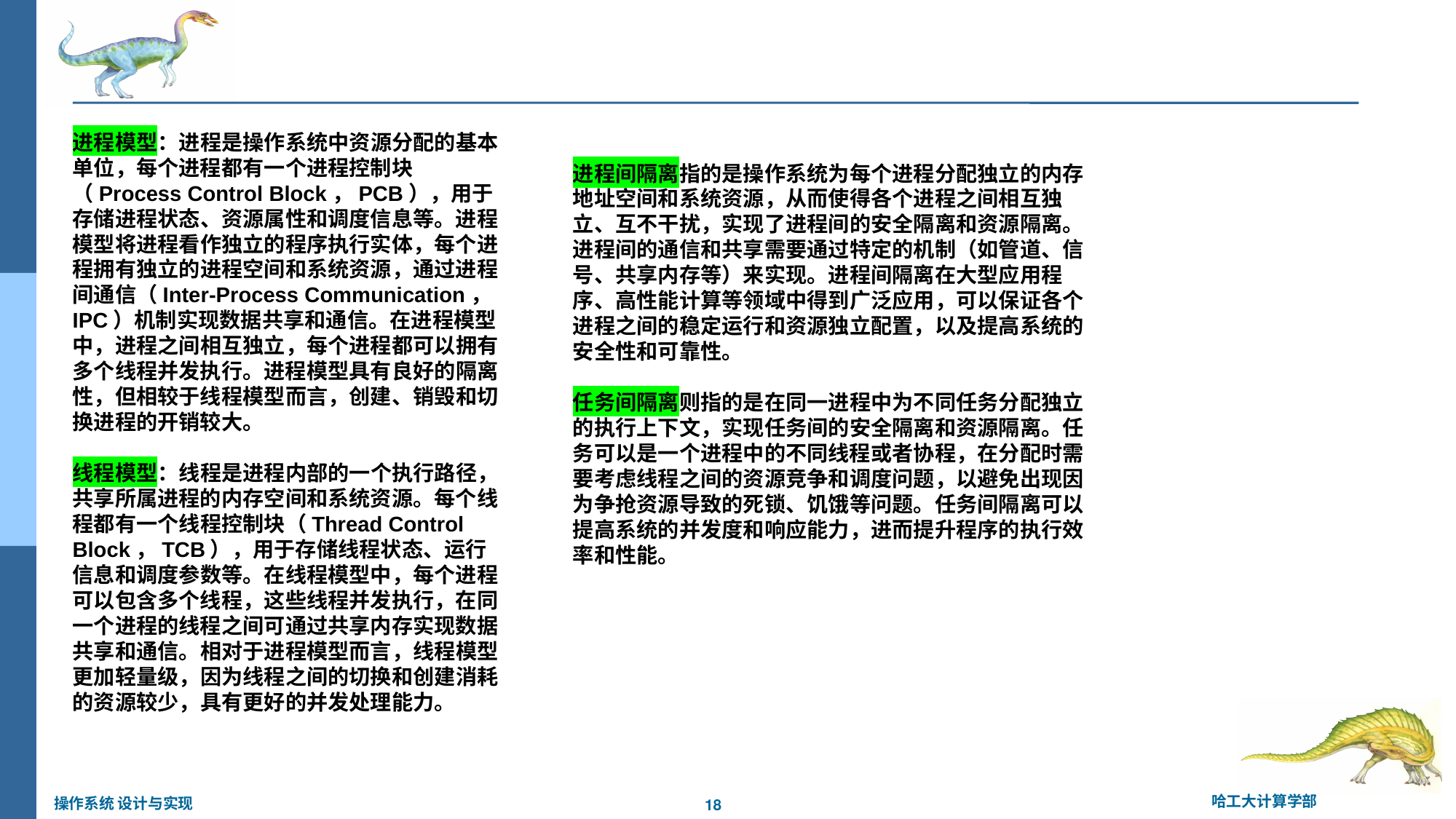

进程模型：进程是操作系统中资源分配的基本单位，每个进程都有一个进程控制块（Process Control Block，PCB），用于存储进程状态、资源属性和调度信息等。进程模型将进程看作独立的程序执行实体，每个进程拥有独立的进程空间和系统资源，通过进程间通信（Inter-Process Communication，IPC）机制实现数据共享和通信。在进程模型中，进程之间相互独立，每个进程都可以拥有多个线程并发执行。进程模型具有良好的隔离性，但相较于线程模型而言，创建、销毁和切换进程的开销较大。

线程模型：线程是进程内部的一个执行路径，共享所属进程的内存空间和系统资源。每个线程都有一个线程控制块（Thread Control Block，TCB），用于存储线程状态、运行信息和调度参数等。在线程模型中，每个进程可以包含多个线程，这些线程并发执行，在同一个进程的线程之间可通过共享内存实现数据共享和通信。相对于进程模型而言，线程模型更加轻量级，因为线程之间的切换和创建消耗的资源较少，具有更好的并发处理能力。
进程间隔离指的是操作系统为每个进程分配独立的内存地址空间和系统资源，从而使得各个进程之间相互独立、互不干扰，实现了进程间的安全隔离和资源隔离。进程间的通信和共享需要通过特定的机制（如管道、信号、共享内存等）来实现。进程间隔离在大型应用程序、高性能计算等领域中得到广泛应用，可以保证各个进程之间的稳定运行和资源独立配置，以及提高系统的安全性和可靠性。

任务间隔离则指的是在同一进程中为不同任务分配独立的执行上下文，实现任务间的安全隔离和资源隔离。任务可以是一个进程中的不同线程或者协程，在分配时需要考虑线程之间的资源竞争和调度问题，以避免出现因为争抢资源导致的死锁、饥饿等问题。任务间隔离可以提高系统的并发度和响应能力，进而提升程序的执行效率和性能。